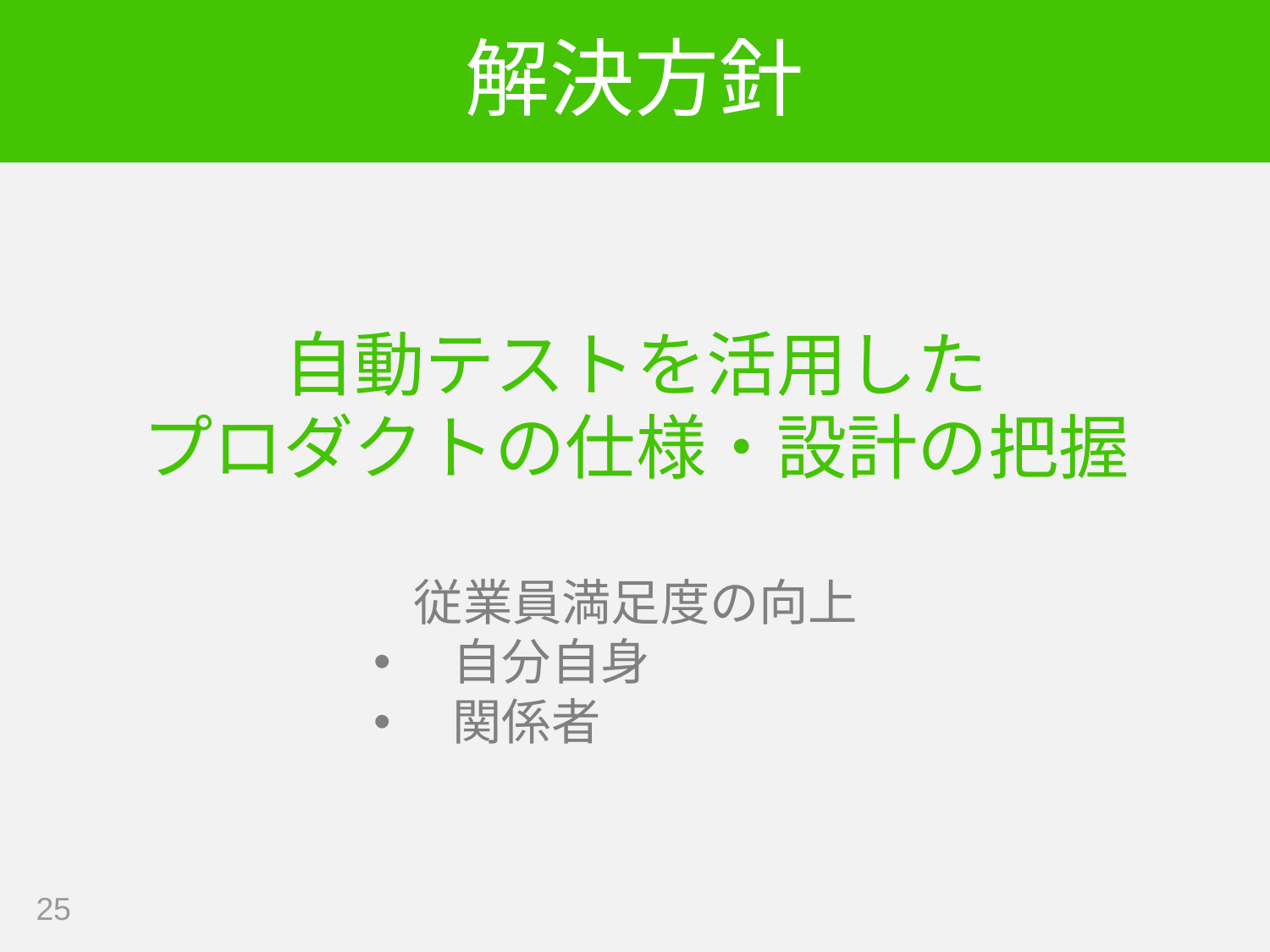

# 解決方針
自動テストを活用した
プロダクトの仕様・設計の把握

従業員満足度の向上
自分自身
関係者
25